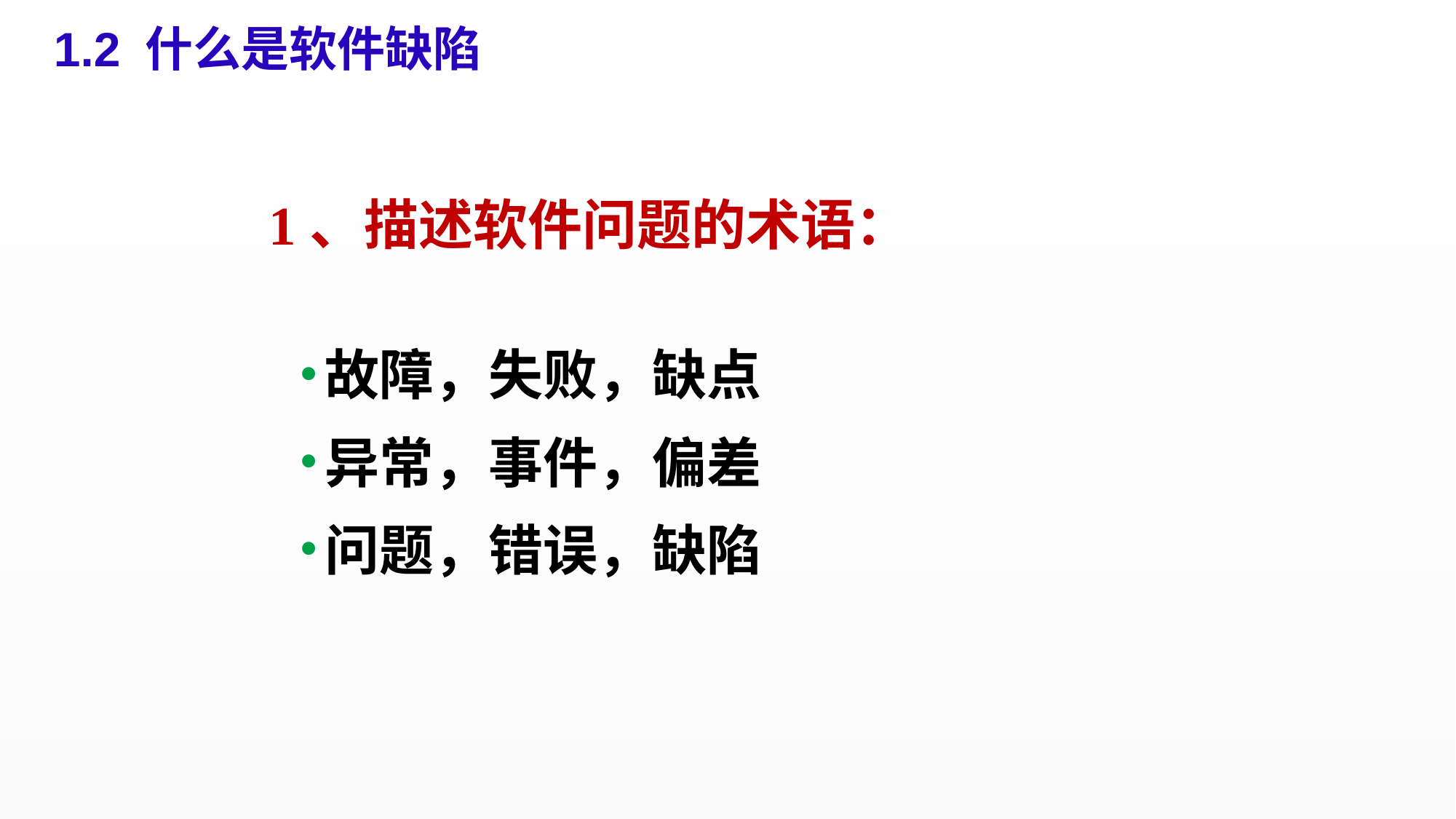

1.2 什么是软件缺陷
1、描述软件问题的术语：

故障，失败，缺点
异常，事件，偏差
问题，错误，缺陷